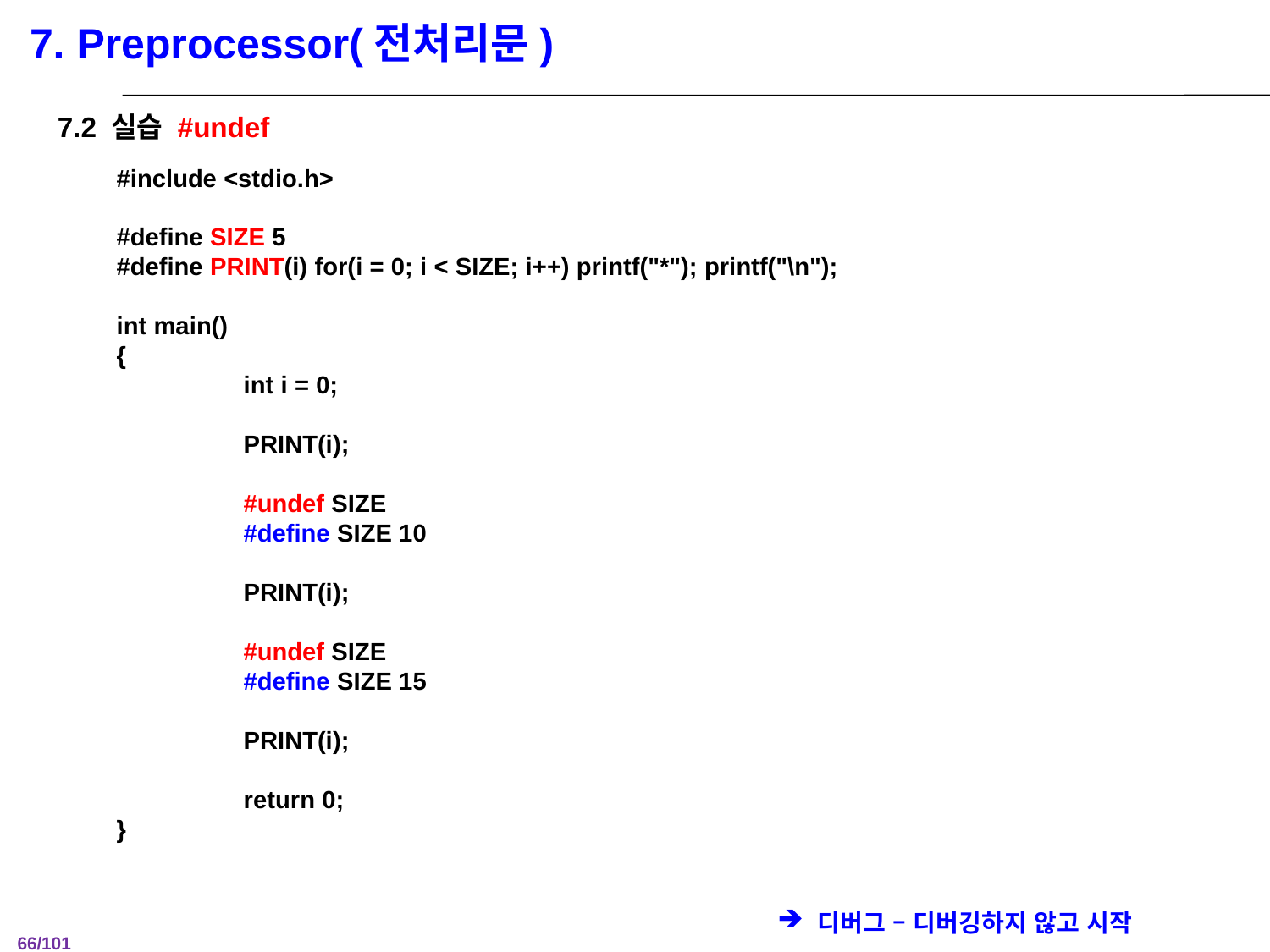

7. Preprocessor(전처리문)
7.2 실습 #undef
#include <stdio.h>

#define SIZE 5
#define PRINT(i) for(i = 0; i < SIZE; i++) printf("*"); printf("\n");

int main()
{
	int i = 0;

	PRINT(i);

	#undef SIZE
	#define SIZE 10

	PRINT(i);

	#undef SIZE
	#define SIZE 15

	PRINT(i);

	return 0;
}
디버그 – 디버깅하지 않고 시작